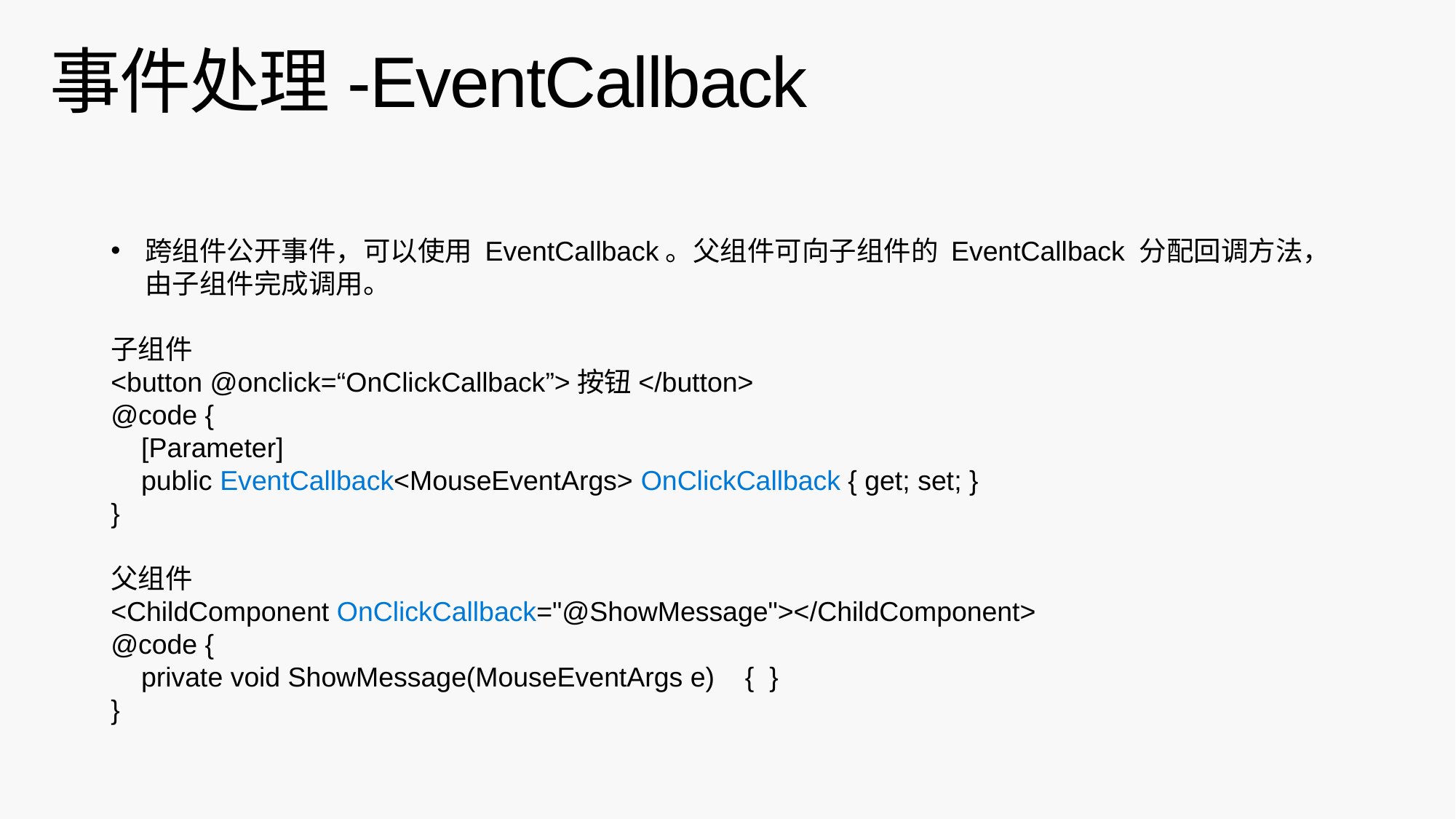

# 事件处理-EventCallback
跨组件公开事件，可以使用 EventCallback。父组件可向子组件的 EventCallback 分配回调方法，由子组件完成调用。

子组件
<button @onclick=“OnClickCallback”>按钮</button>
@code {
    [Parameter]
    public EventCallback<MouseEventArgs> OnClickCallback { get; set; }
}

父组件
<ChildComponent OnClickCallback="@ShowMessage"></ChildComponent>
@code {
    private void ShowMessage(MouseEventArgs e)    {  }
}